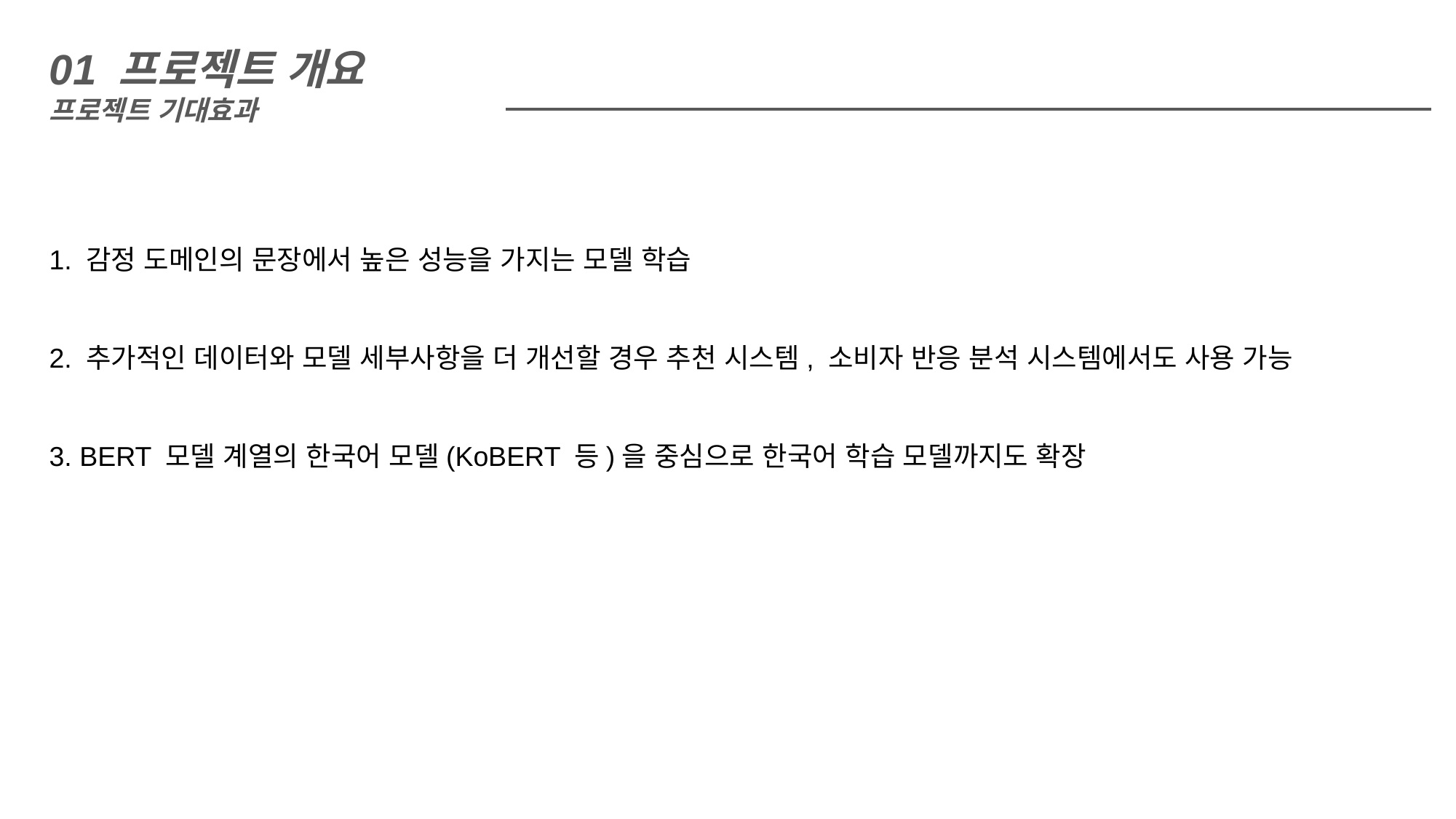

01 프로젝트 개요
프로젝트 기대효과
1. 감정 도메인의 문장에서 높은 성능을 가지는 모델 학습

2. 추가적인 데이터와 모델 세부사항을 더 개선할 경우 추천 시스템, 소비자 반응 분석 시스템에서도 사용 가능

3. BERT 모델 계열의 한국어 모델(KoBERT 등)을 중심으로 한국어 학습 모델까지도 확장